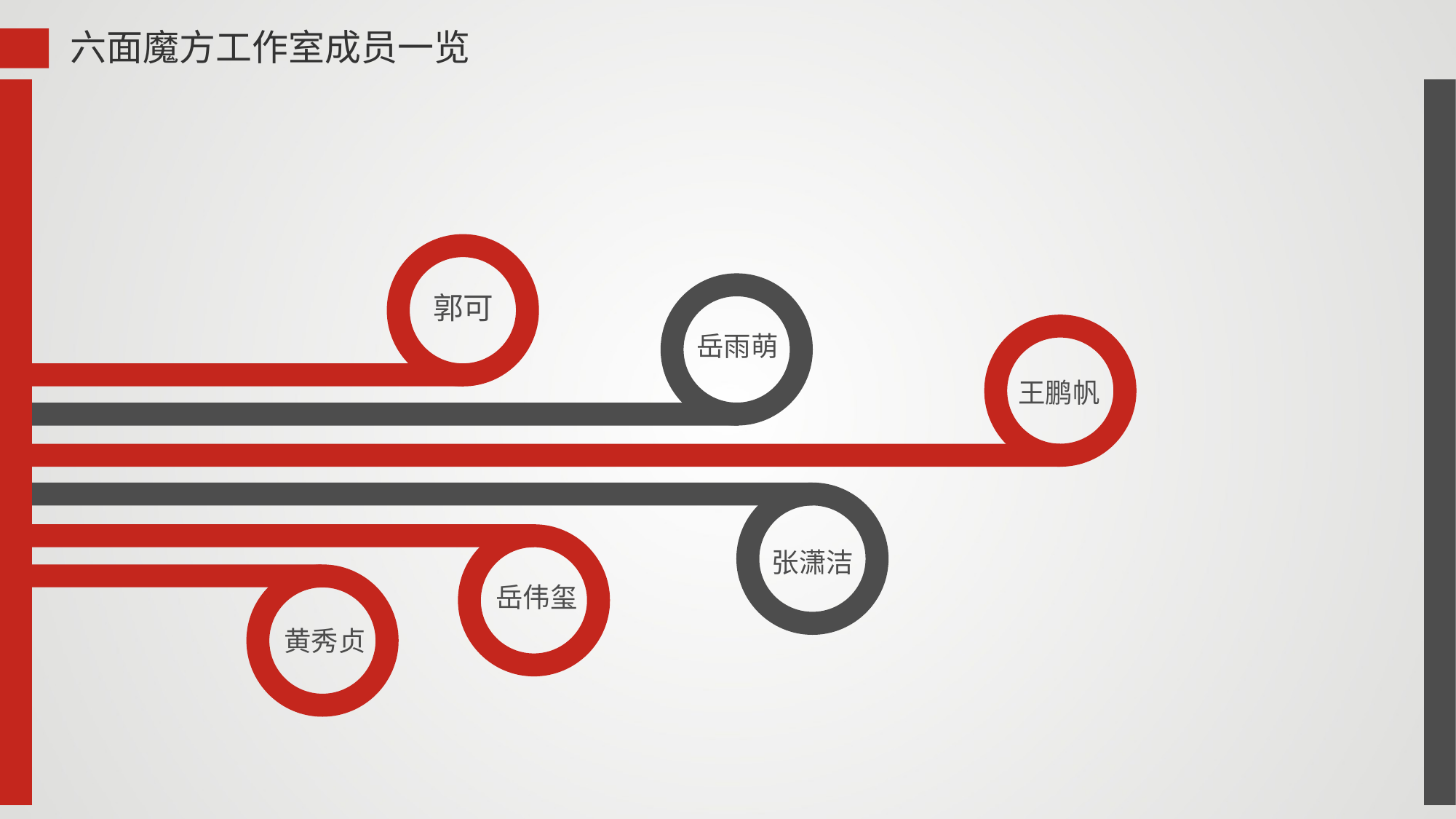

六面魔方工作室成员一览

郭可

岳雨萌

王鹏帆

张潇洁

岳伟玺

黄秀贞